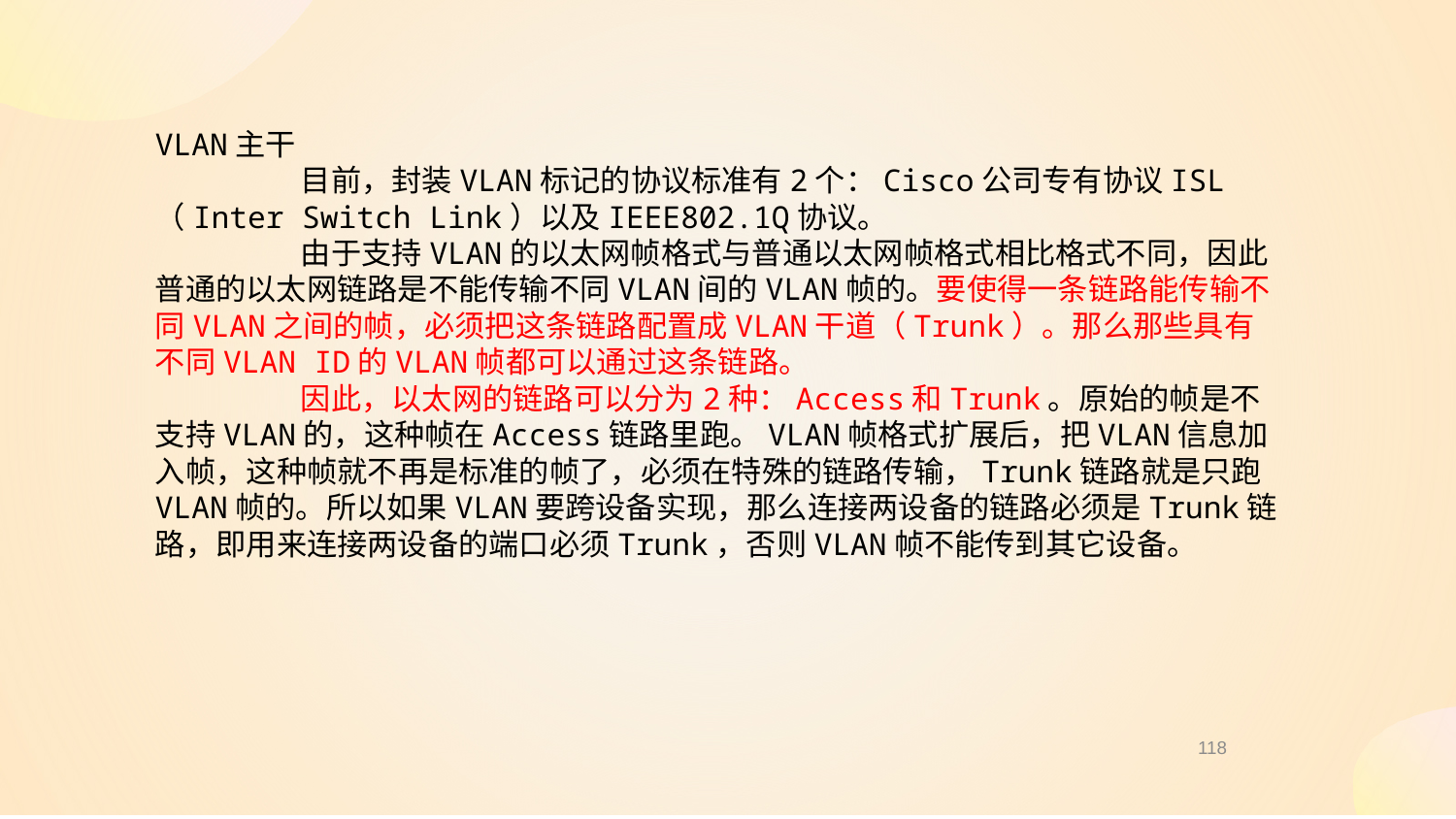

VLAN主干
	目前，封装VLAN标记的协议标准有2个：Cisco公司专有协议ISL（Inter Switch Link）以及IEEE802.1Q协议。
	由于支持VLAN的以太网帧格式与普通以太网帧格式相比格式不同，因此普通的以太网链路是不能传输不同VLAN间的VLAN帧的。要使得一条链路能传输不同VLAN之间的帧，必须把这条链路配置成VLAN干道（Trunk）。那么那些具有不同VLAN ID的VLAN帧都可以通过这条链路。
	因此，以太网的链路可以分为2种：Access和Trunk。原始的帧是不支持VLAN的，这种帧在Access链路里跑。VLAN帧格式扩展后，把VLAN信息加入帧，这种帧就不再是标准的帧了，必须在特殊的链路传输，Trunk链路就是只跑VLAN帧的。所以如果VLAN要跨设备实现，那么连接两设备的链路必须是Trunk链路，即用来连接两设备的端口必须Trunk，否则VLAN帧不能传到其它设备。
118